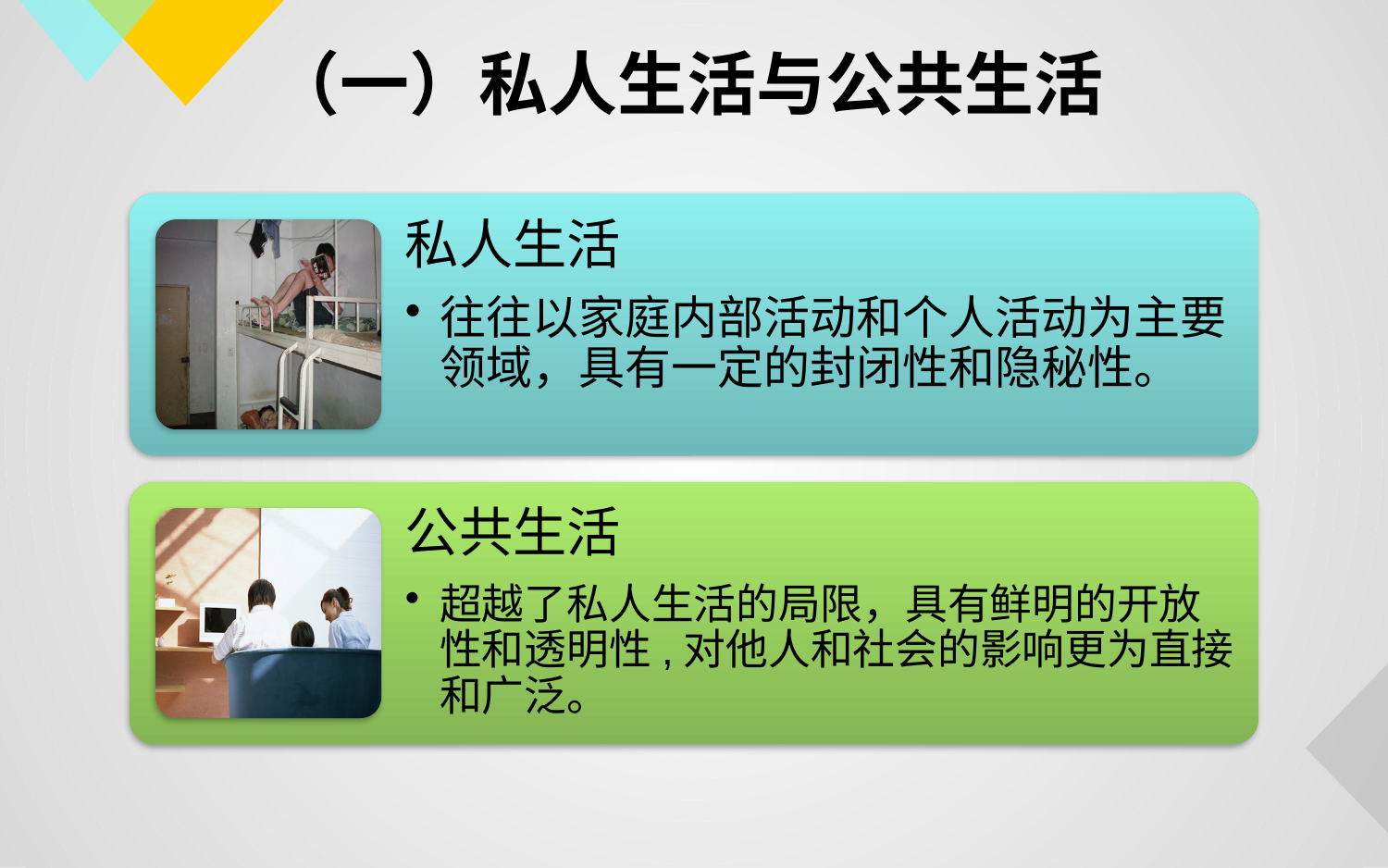

# （一）私人生活与公共生活
私人生活
往往以家庭内部活动和个人活动为主要领域，具有一定的封闭性和隐秘性。
公共生活
超越了私人生活的局限，具有鲜明的开放性和透明性,对他人和社会的影响更为直接和广泛。